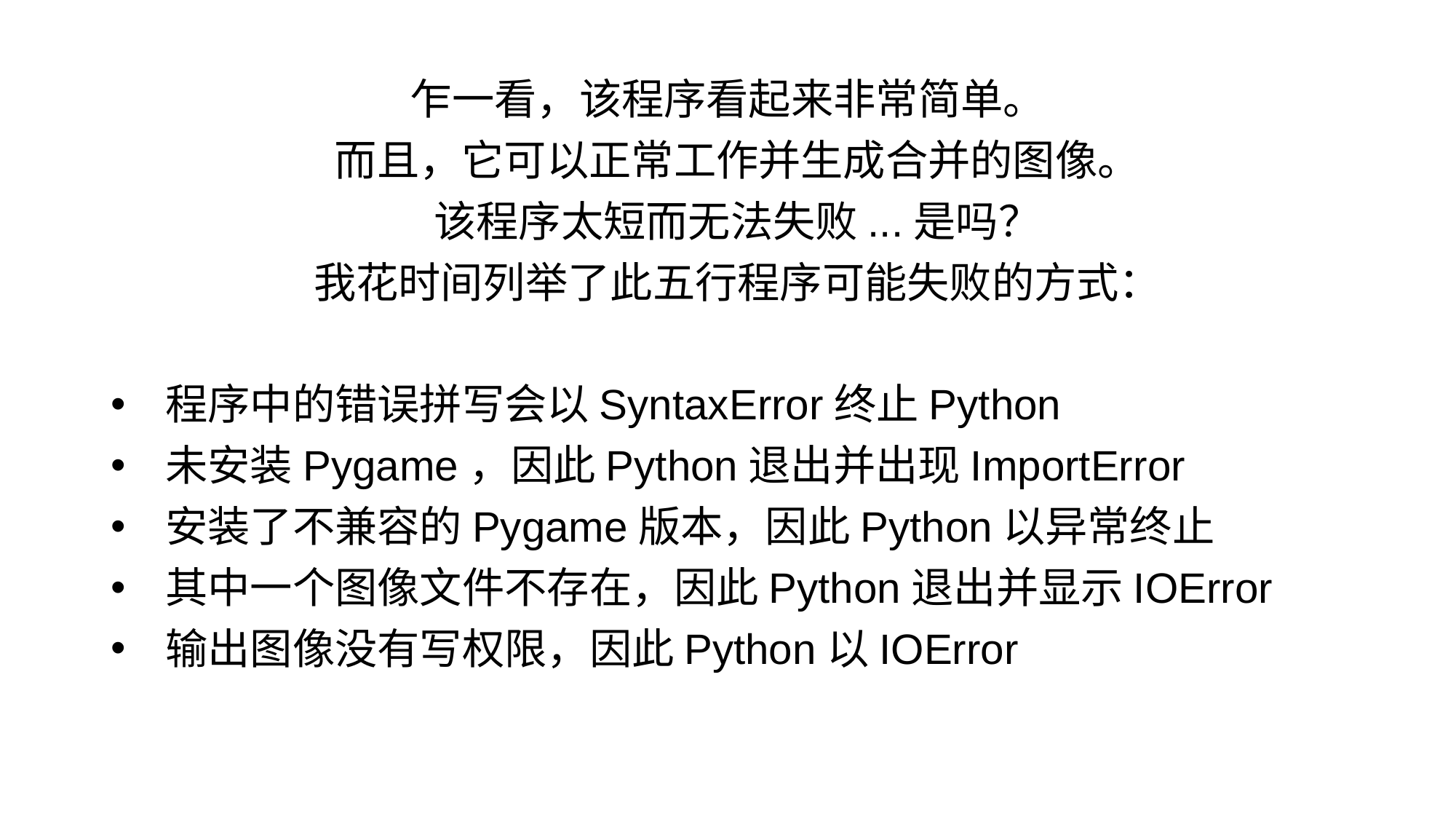

乍一看，该程序看起来非常简单。
 而且，它可以正常工作并生成合并的图像。
 该程序太短而无法失败...是吗？
 我花时间列举了此五行程序可能失败的方式：

程序中的错误拼写会以SyntaxError终止Python
未安装Pygame，因此Python退出并出现ImportError
安装了不兼容的Pygame版本，因此Python以异常终止
其中一个图像文件不存在，因此Python退出并显示IOError
输出图像没有写权限，因此Python以IOError